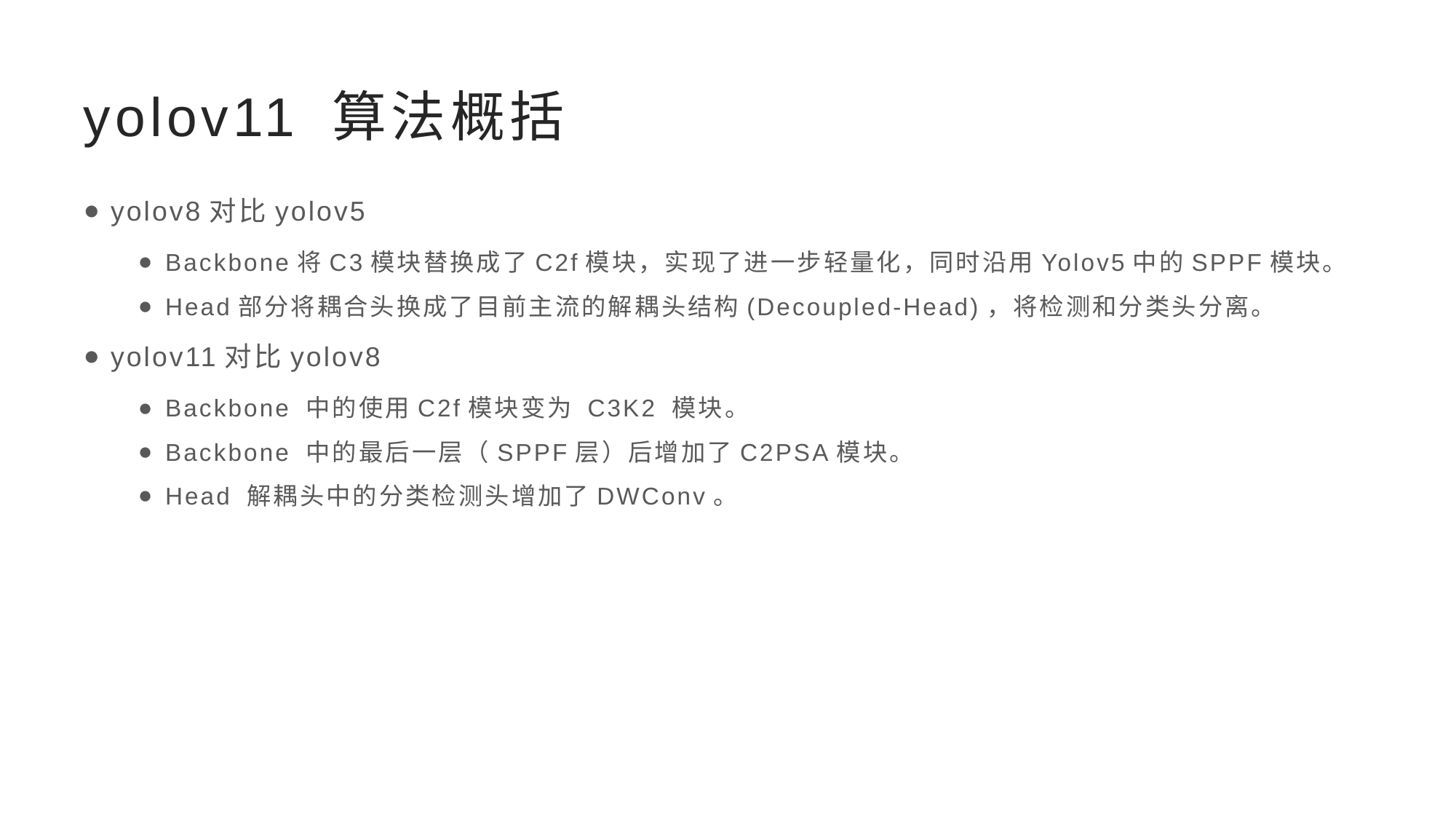

# yolov11 算法概括
yolov8对比yolov5
Backbone将C3模块替换成了C2f模块，实现了进一步轻量化，同时沿用Yolov5中的SPPF模块。
Head部分将耦合头换成了目前主流的解耦头结构(Decoupled-Head)，将检测和分类头分离。
yolov11对比yolov8
Backbone 中的使用C2f模块变为 C3K2 模块。
Backbone 中的最后一层（SPPF层）后增加了C2PSA模块。
Head 解耦头中的分类检测头增加了DWConv。